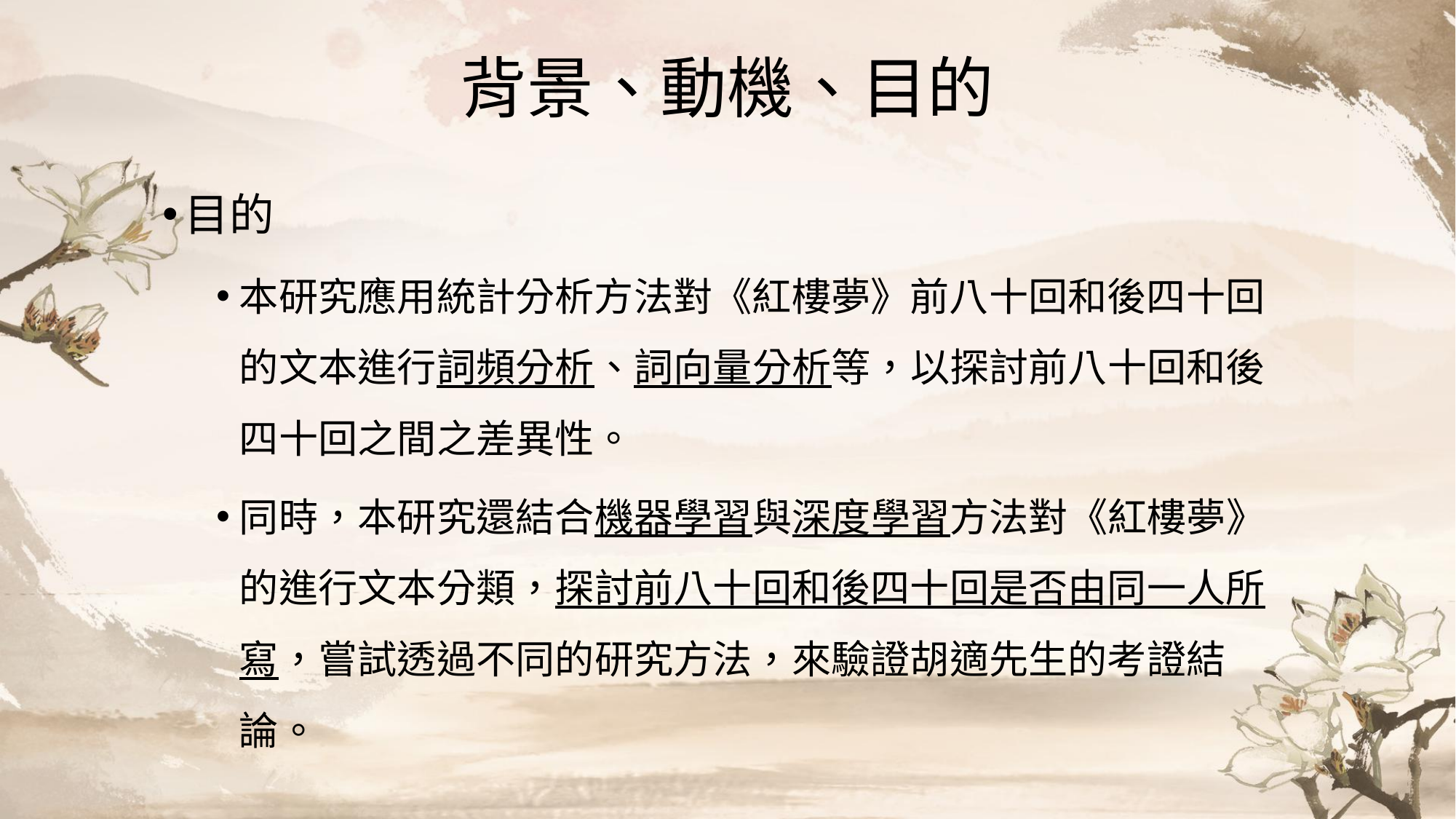

# 背景、動機、目的
目的
本研究應用統計分析方法對《紅樓夢》前八十回和後四十回的文本進行詞頻分析、詞向量分析等，以探討前八十回和後四十回之間之差異性。
同時，本研究還結合機器學習與深度學習方法對《紅樓夢》的進行文本分類，探討前八十回和後四十回是否由同一人所寫，嘗試透過不同的研究方法，來驗證胡適先生的考證結論。